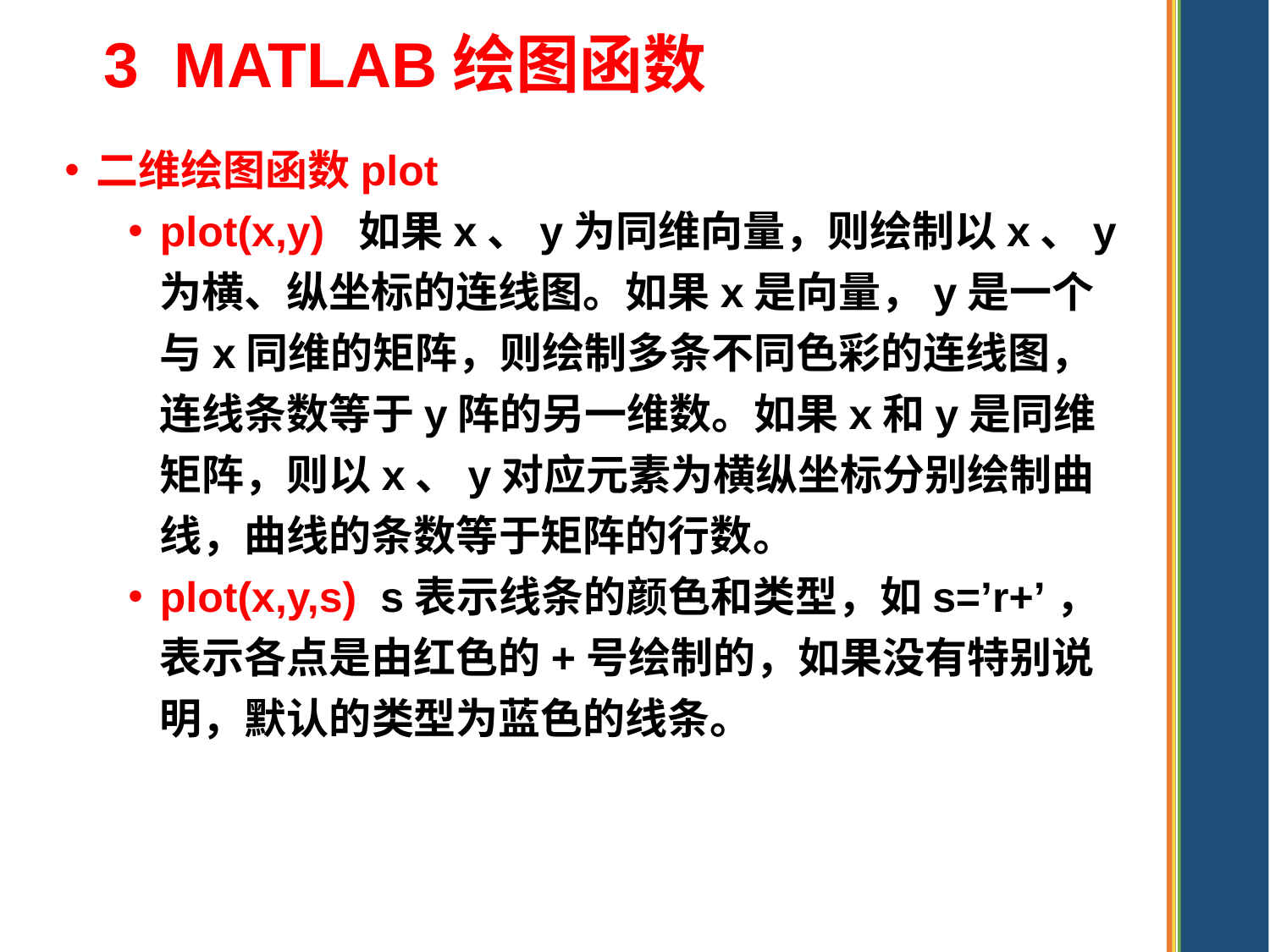

# 3  MATLAB绘图函数
二维绘图函数plot
plot(x,y)  如果x、y为同维向量，则绘制以x、y为横、纵坐标的连线图。如果x是向量，y是一个与x同维的矩阵，则绘制多条不同色彩的连线图，连线条数等于y阵的另一维数。如果x和y是同维矩阵，则以x、y对应元素为横纵坐标分别绘制曲线，曲线的条数等于矩阵的行数。
plot(x,y,s)  s表示线条的颜色和类型，如s=’r+’，表示各点是由红色的+号绘制的，如果没有特别说明，默认的类型为蓝色的线条。